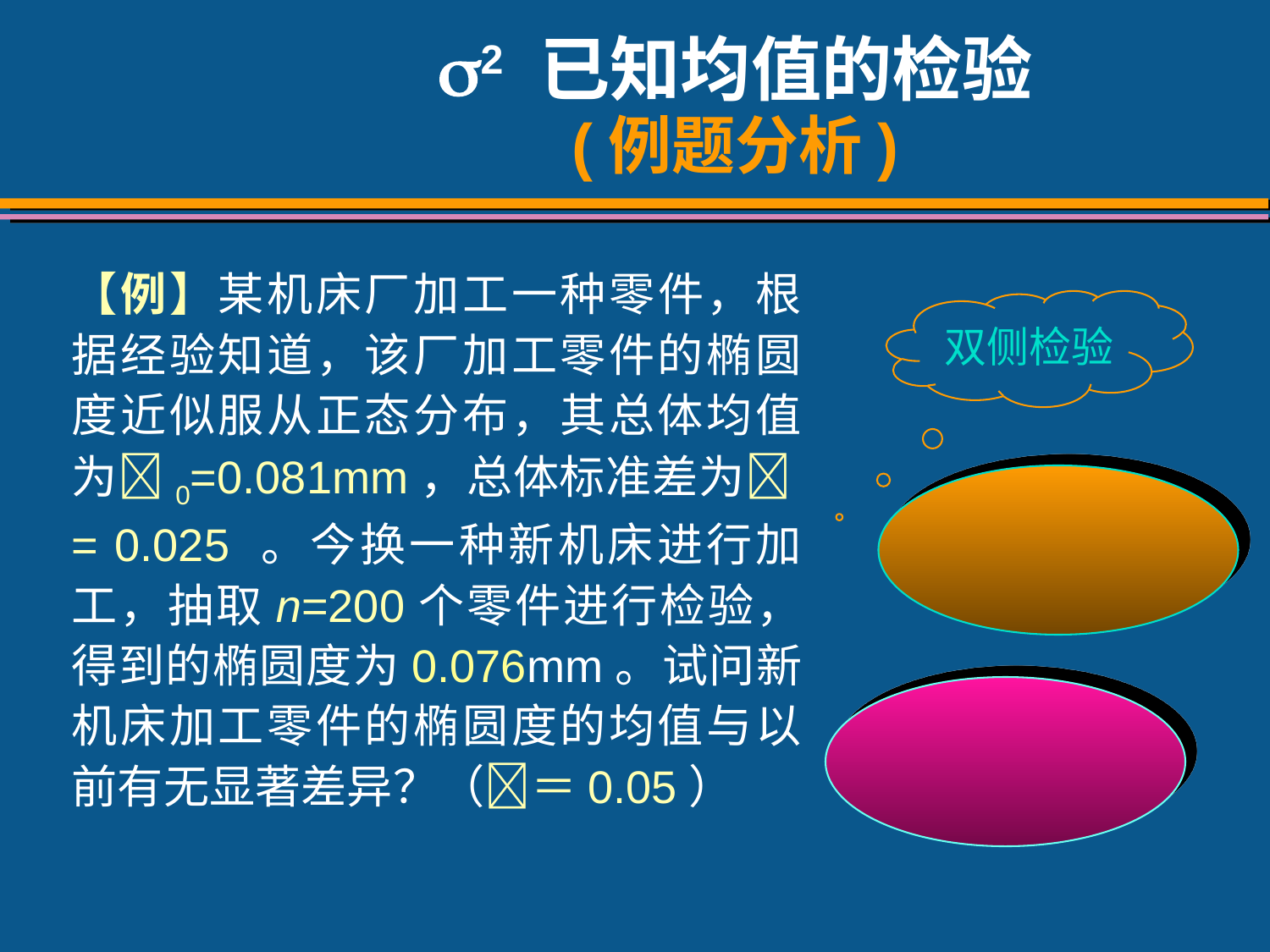

# σ2 已知均值的检验 (例题分析)
【例】某机床厂加工一种零件，根据经验知道，该厂加工零件的椭圆度近似服从正态分布，其总体均值为μ0=0.081mm，总体标准差为σ= 0.025 。今换一种新机床进行加工，抽取n=200个零件进行检验，得到的椭圆度为0.076mm。试问新机床加工零件的椭圆度的均值与以前有无显著差异？（α＝0.05）
双侧检验